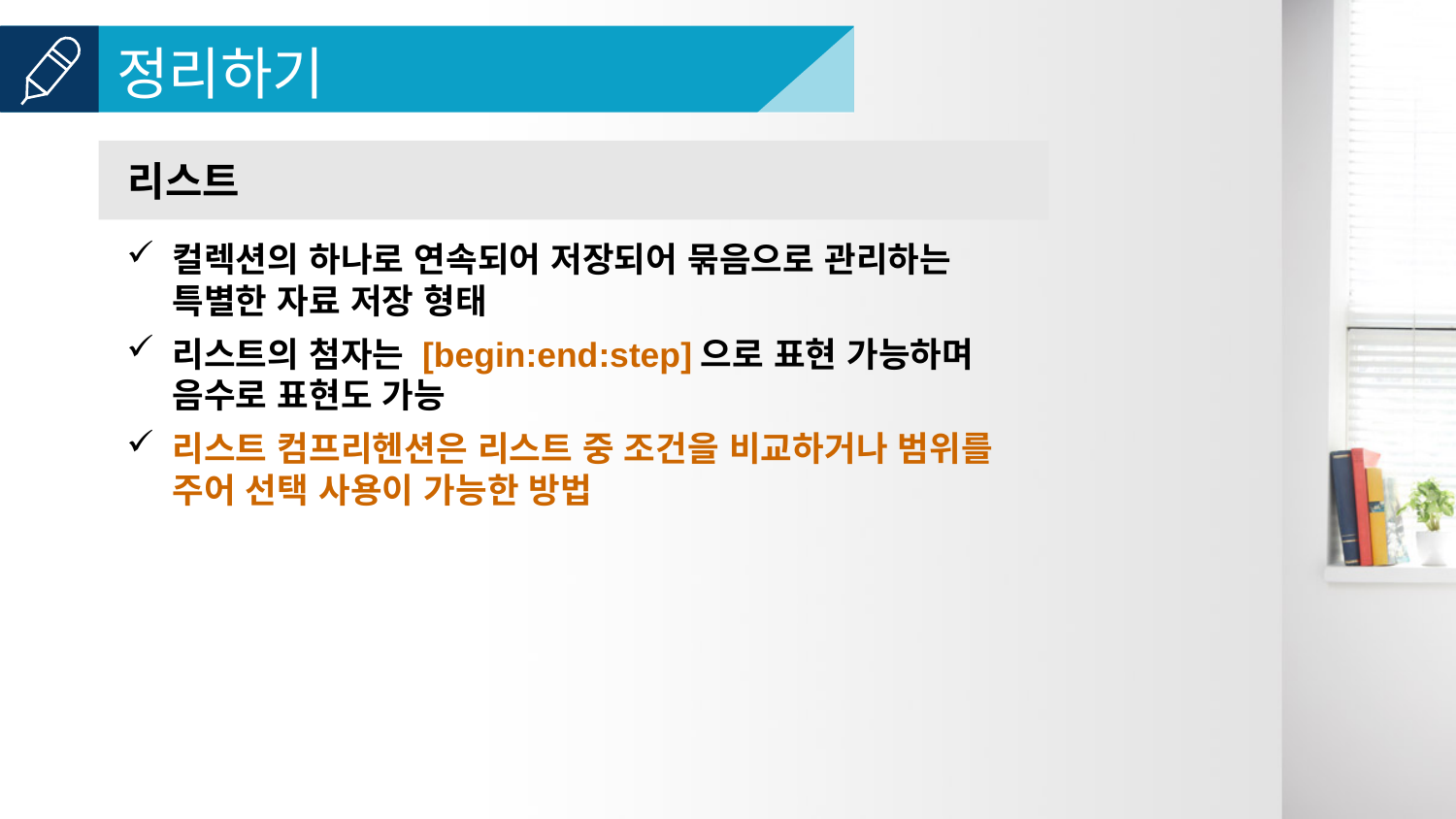

리스트
컬렉션의 하나로 연속되어 저장되어 묶음으로 관리하는 특별한 자료 저장 형태
리스트의 첨자는 [begin:end:step]으로 표현 가능하며 음수로 표현도 가능
리스트 컴프리헨션은 리스트 중 조건을 비교하거나 범위를 주어 선택 사용이 가능한 방법